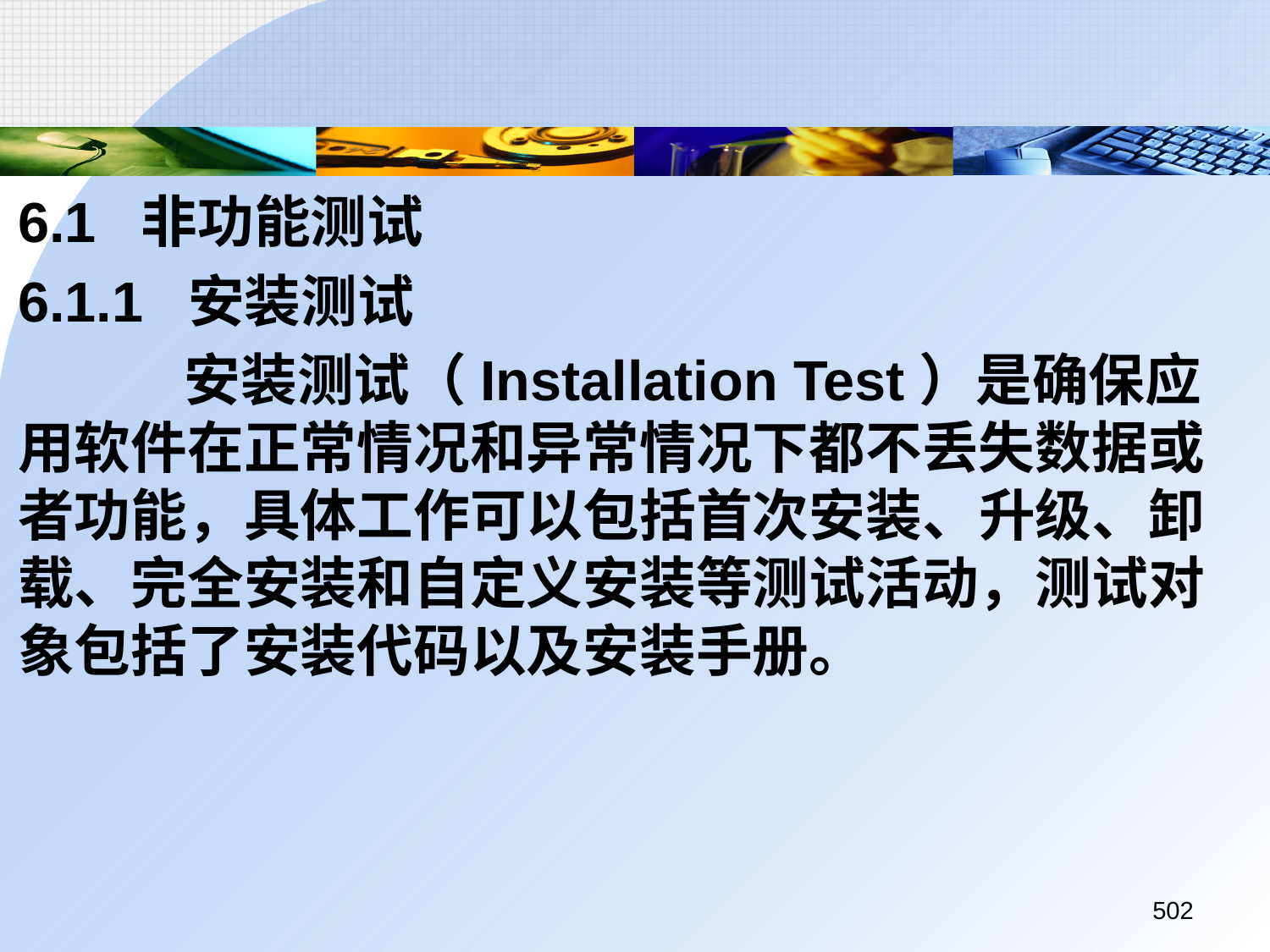

6.1  非功能测试
	6.1.1  安装测试
		  安装测试（Installation Test）是确保应用软件在正常情况和异常情况下都不丢失数据或者功能，具体工作可以包括首次安装、升级、卸载、完全安装和自定义安装等测试活动，测试对象包括了安装代码以及安装手册。
502